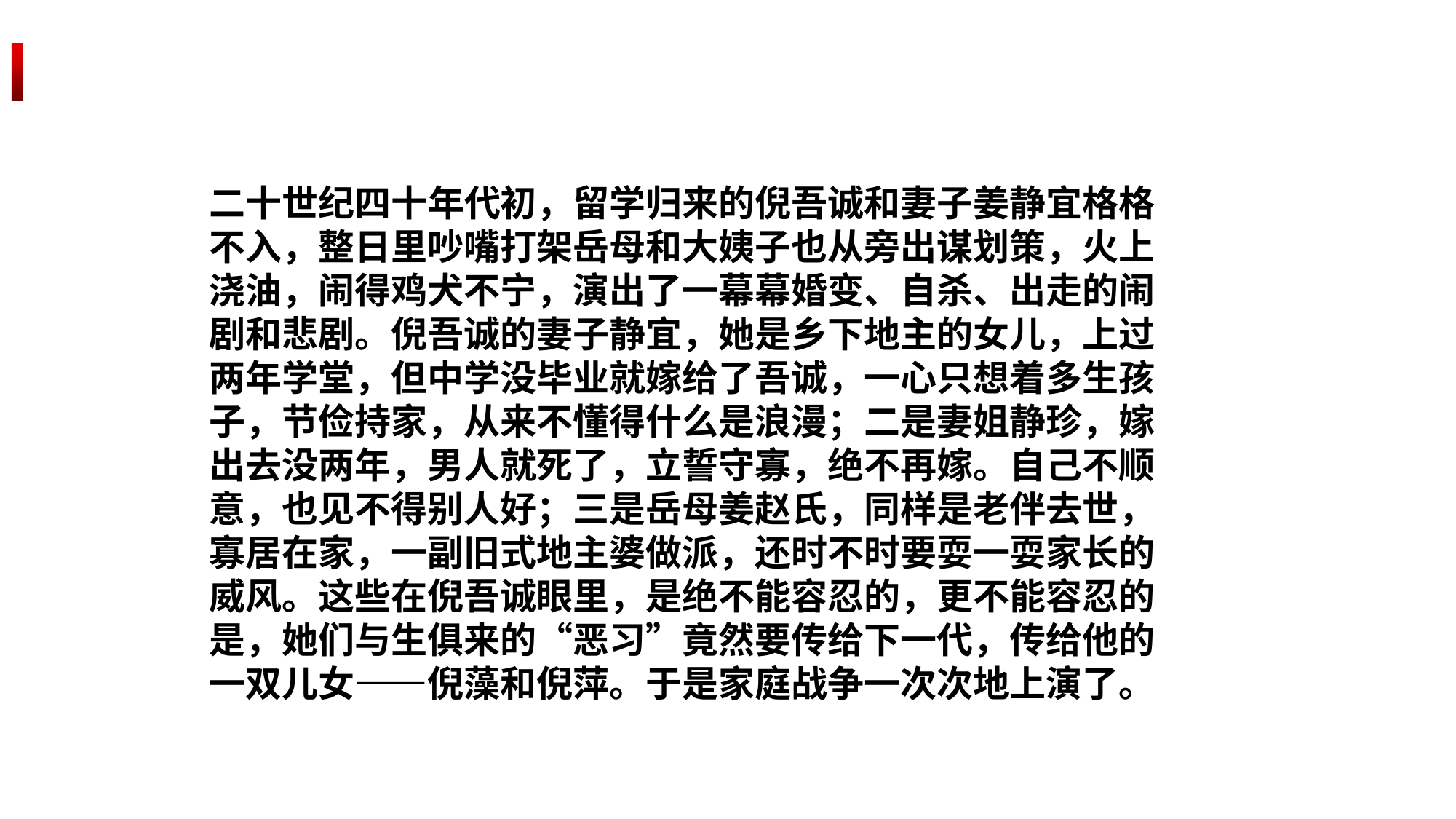

二十世纪四十年代初，留学归来的倪吾诚和妻子姜静宜格格不入，整日里吵嘴打架岳母和大姨子也从旁出谋划策，火上浇油，闹得鸡犬不宁，演出了一幕幕婚变、自杀、出走的闹剧和悲剧。倪吾诚的妻子静宜，她是乡下地主的女儿，上过两年学堂，但中学没毕业就嫁给了吾诚，一心只想着多生孩子，节俭持家，从来不懂得什么是浪漫；二是妻姐静珍，嫁出去没两年，男人就死了，立誓守寡，绝不再嫁。自己不顺意，也见不得别人好；三是岳母姜赵氏，同样是老伴去世，寡居在家，一副旧式地主婆做派，还时不时要耍一耍家长的威风。这些在倪吾诚眼里，是绝不能容忍的，更不能容忍的是，她们与生俱来的“恶习”竟然要传给下一代，传给他的一双儿女——倪藻和倪萍。于是家庭战争一次次地上演了。